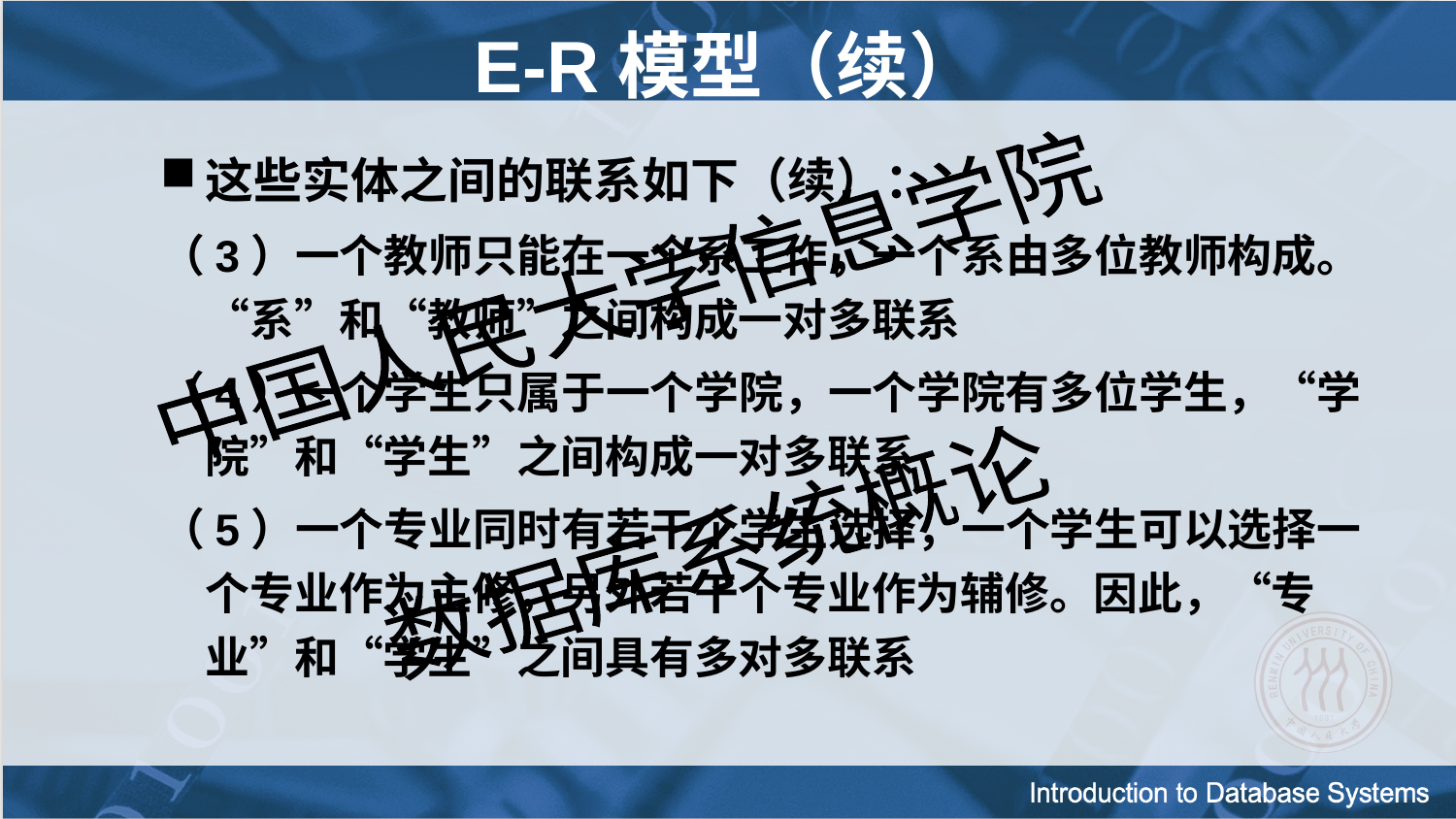

E-R模型（续）
这些实体之间的联系如下（续）：
（3）一个教师只能在一个系工作，一个系由多位教师构成。“系”和“教师”之间构成一对多联系
（4）一个学生只属于一个学院，一个学院有多位学生，“学院”和“学生”之间构成一对多联系
（5）一个专业同时有若干个学生选择，一个学生可以选择一个专业作为主修，另外若干个专业作为辅修。因此，“专业”和“学生”之间具有多对多联系